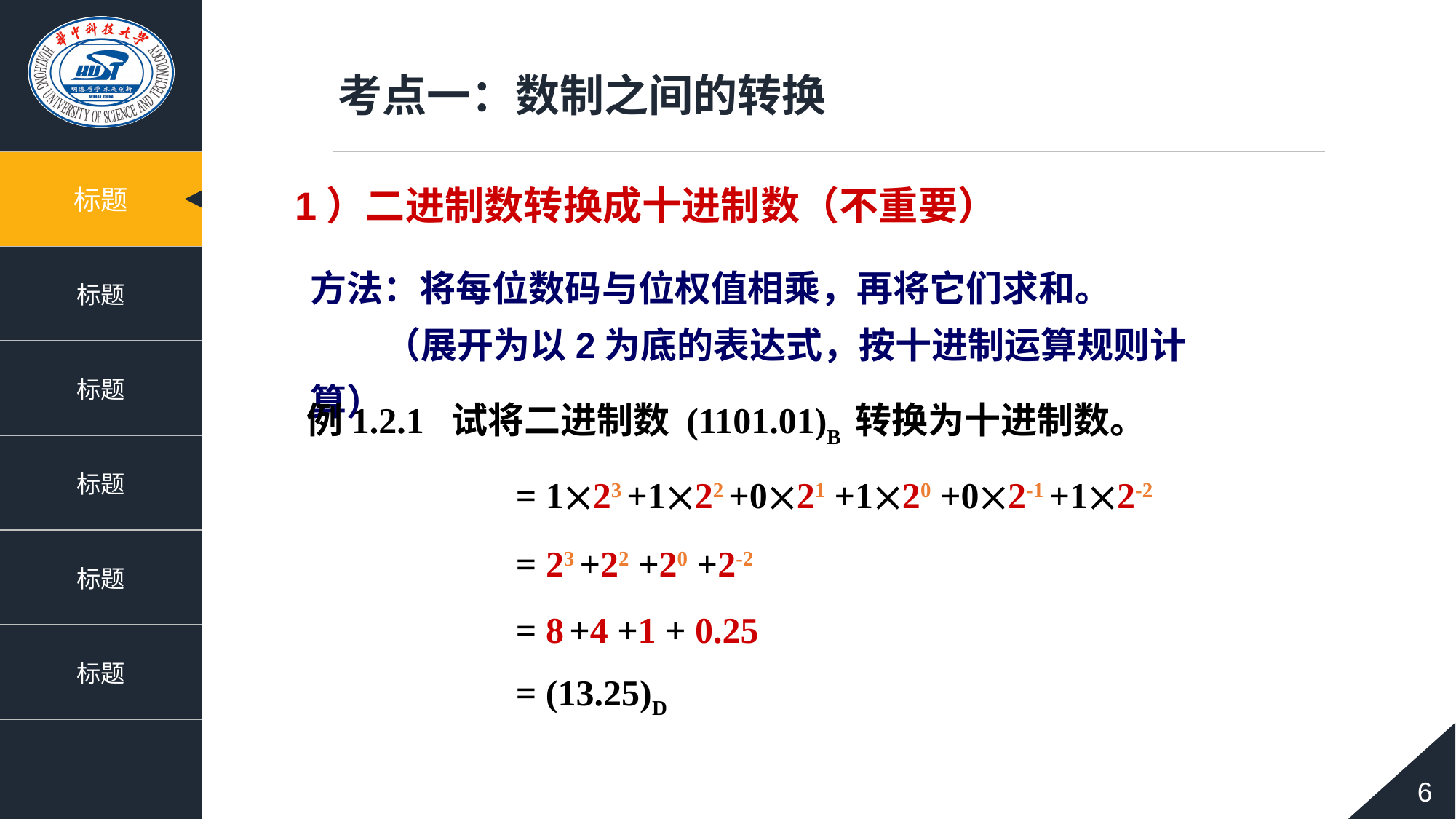

考点一：数制之间的转换
1）二进制数转换成十进制数（不重要）
方法：将每位数码与位权值相乘，再将它们求和。
        （展开为以2为底的表达式，按十进制运算规则计算）
例1.2.1  试将二进制数 (1101.01)B 转换为十进制数。
= 1×23 +1×22 +0×21 +1×20 +0×2-1 +1×2-2
= 23 +22 +20 +2-2
= 8 +4 +1 + 0.25
= (13.25)D